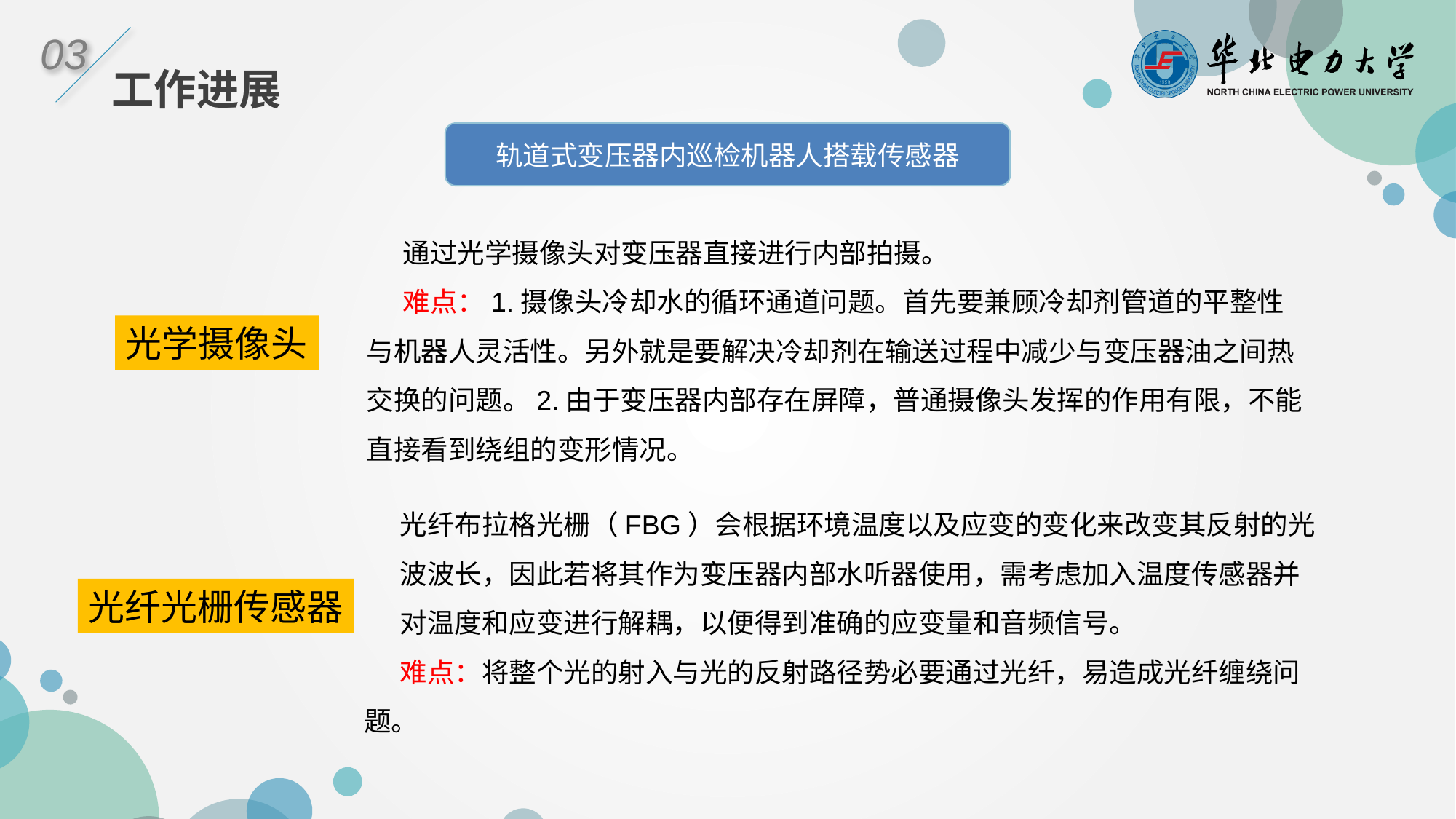

03
工作进展
轨道式变压器内巡检机器人搭载传感器
通过光学摄像头对变压器直接进行内部拍摄。
难点：1.摄像头冷却水的循环通道问题。首先要兼顾冷却剂管道的平整性与机器人灵活性。另外就是要解决冷却剂在输送过程中减少与变压器油之间热交换的问题。2.由于变压器内部存在屏障，普通摄像头发挥的作用有限，不能直接看到绕组的变形情况。
光学摄像头
光纤布拉格光栅（FBG）会根据环境温度以及应变的变化来改变其反射的光
波波长，因此若将其作为变压器内部水听器使用，需考虑加入温度传感器并
对温度和应变进行解耦，以便得到准确的应变量和音频信号。
难点：将整个光的射入与光的反射路径势必要通过光纤，易造成光纤缠绕问题。
光纤光栅传感器